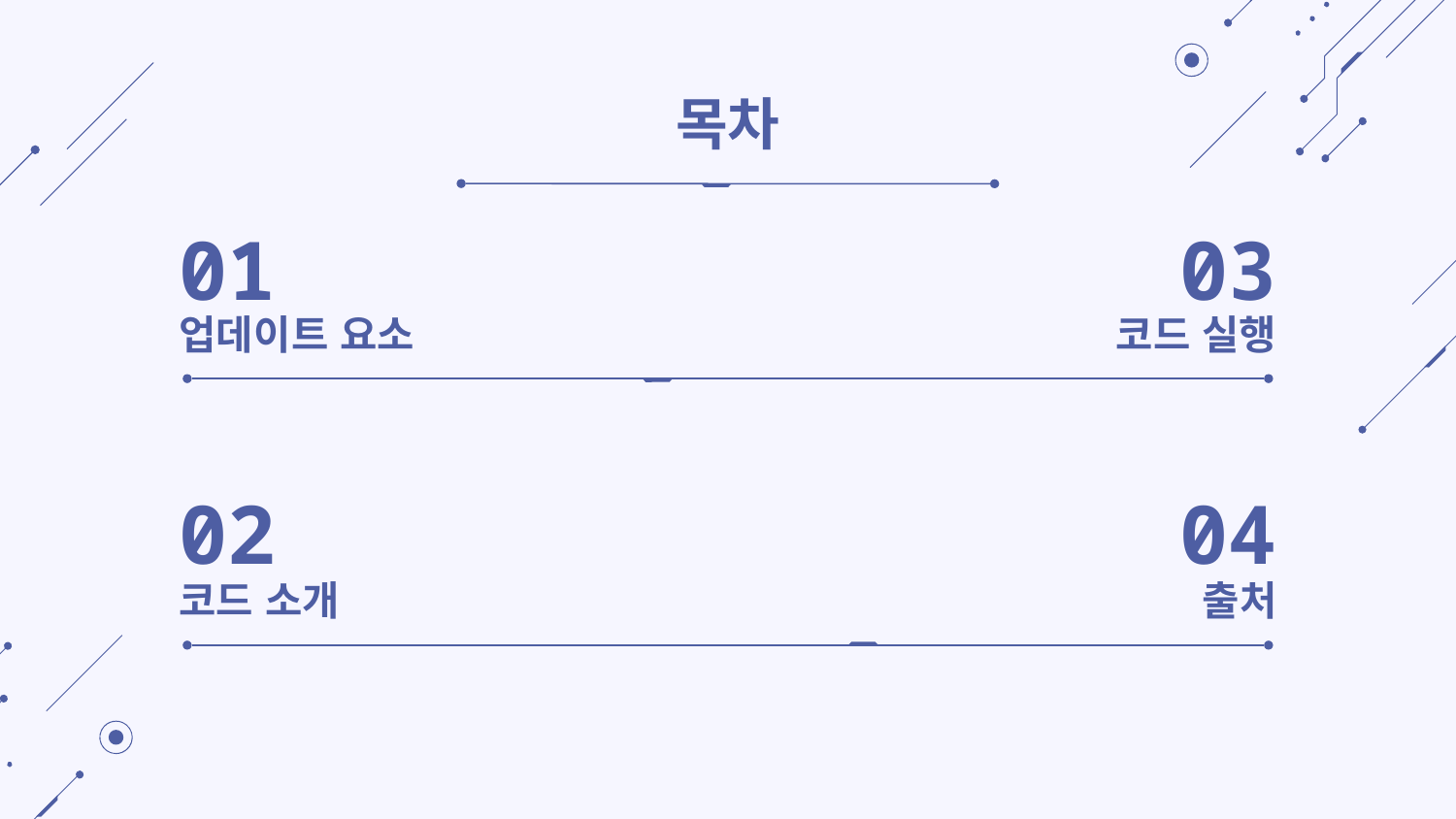

# 목차

01
03
업데이트 요소
코드 실행

02
04
코드 소개
출처